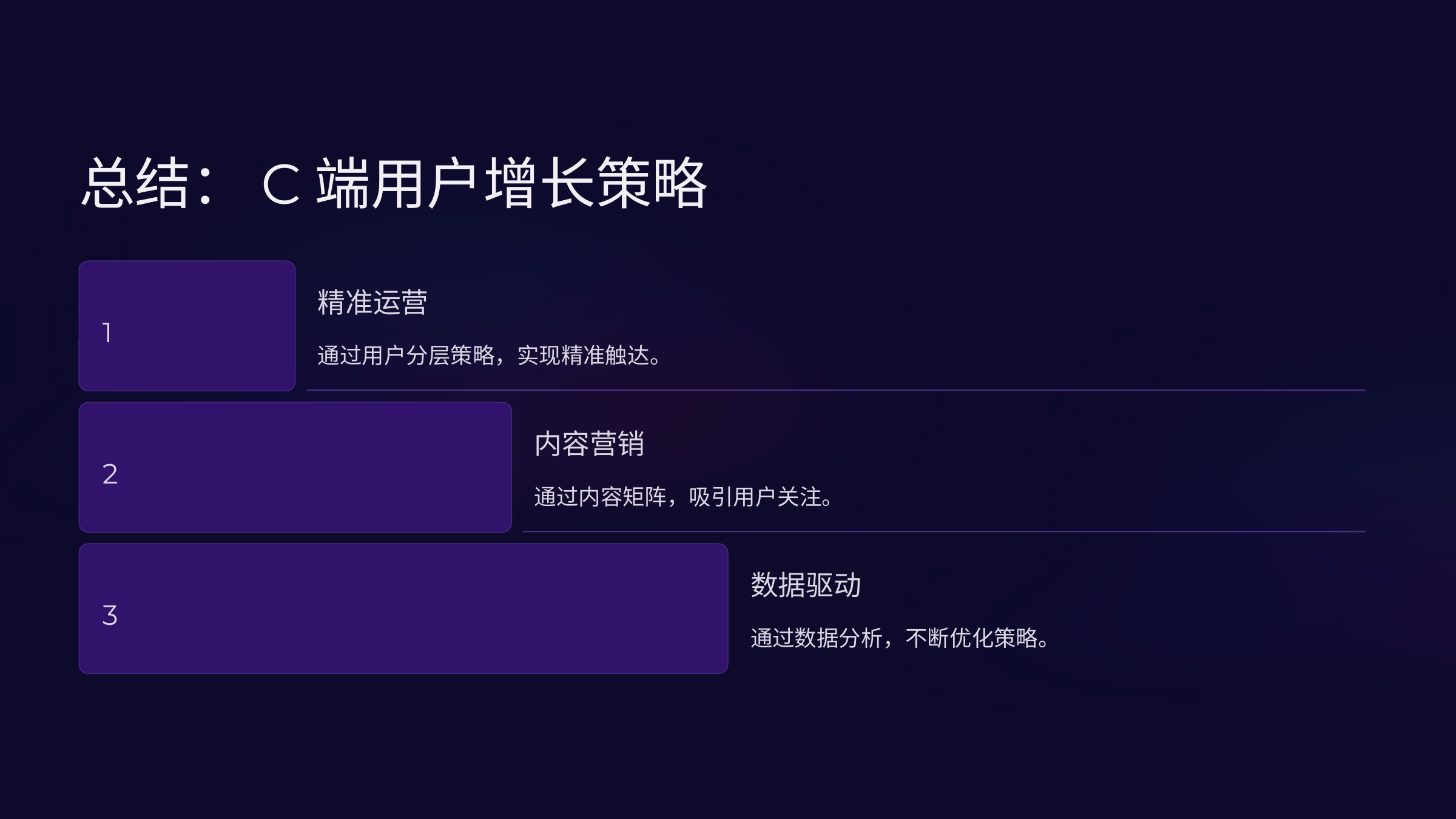

总结：C端用户增长策略

精准运营
1
通过用户分层策略，实现精准触达。

内容营销
2
通过内容矩阵，吸引用户关注。

数据驱动
3
通过数据分析，不断优化策略。